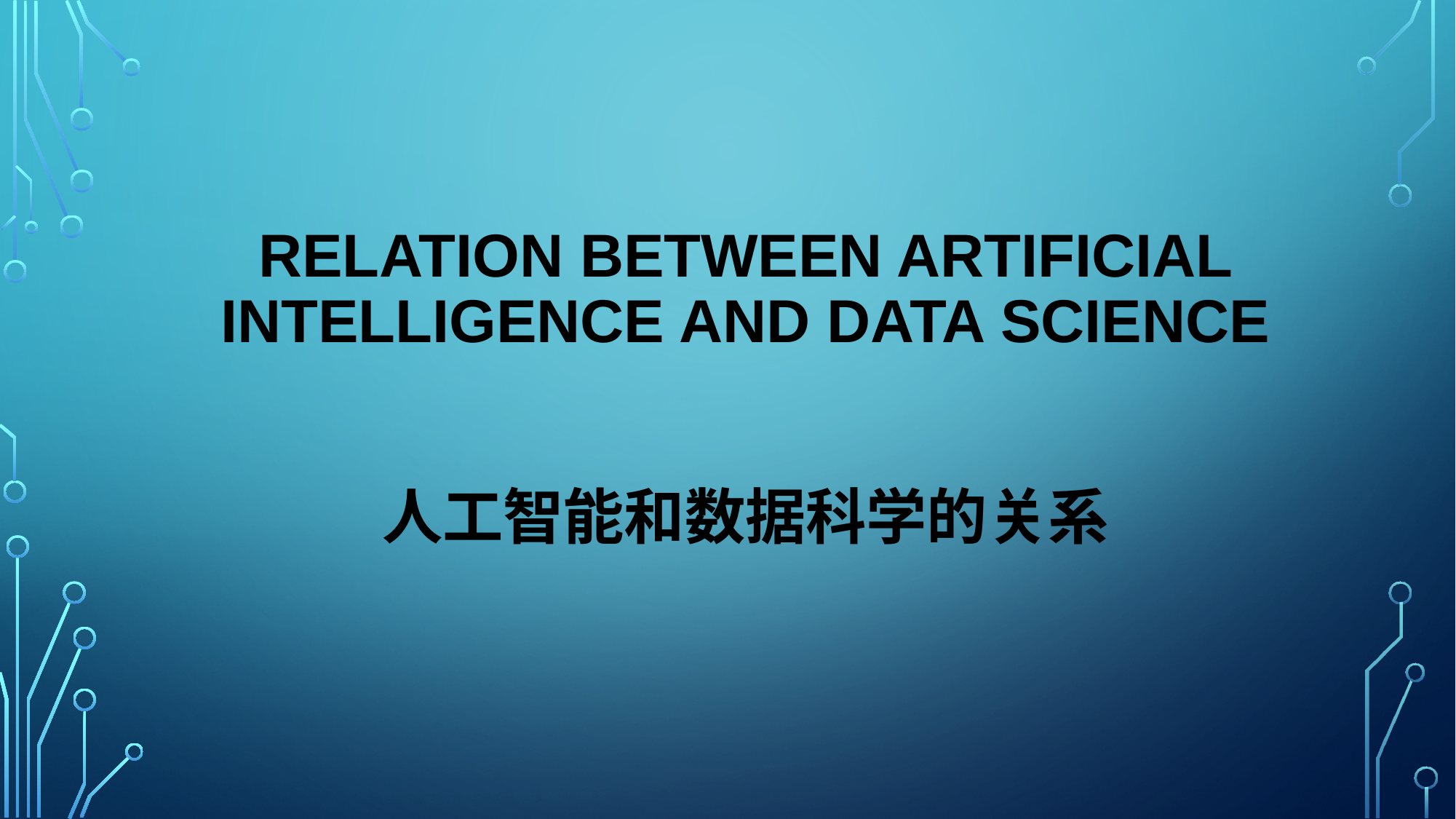

# Relation between artificial intelligence and data science 人工智能和数据科学的关系